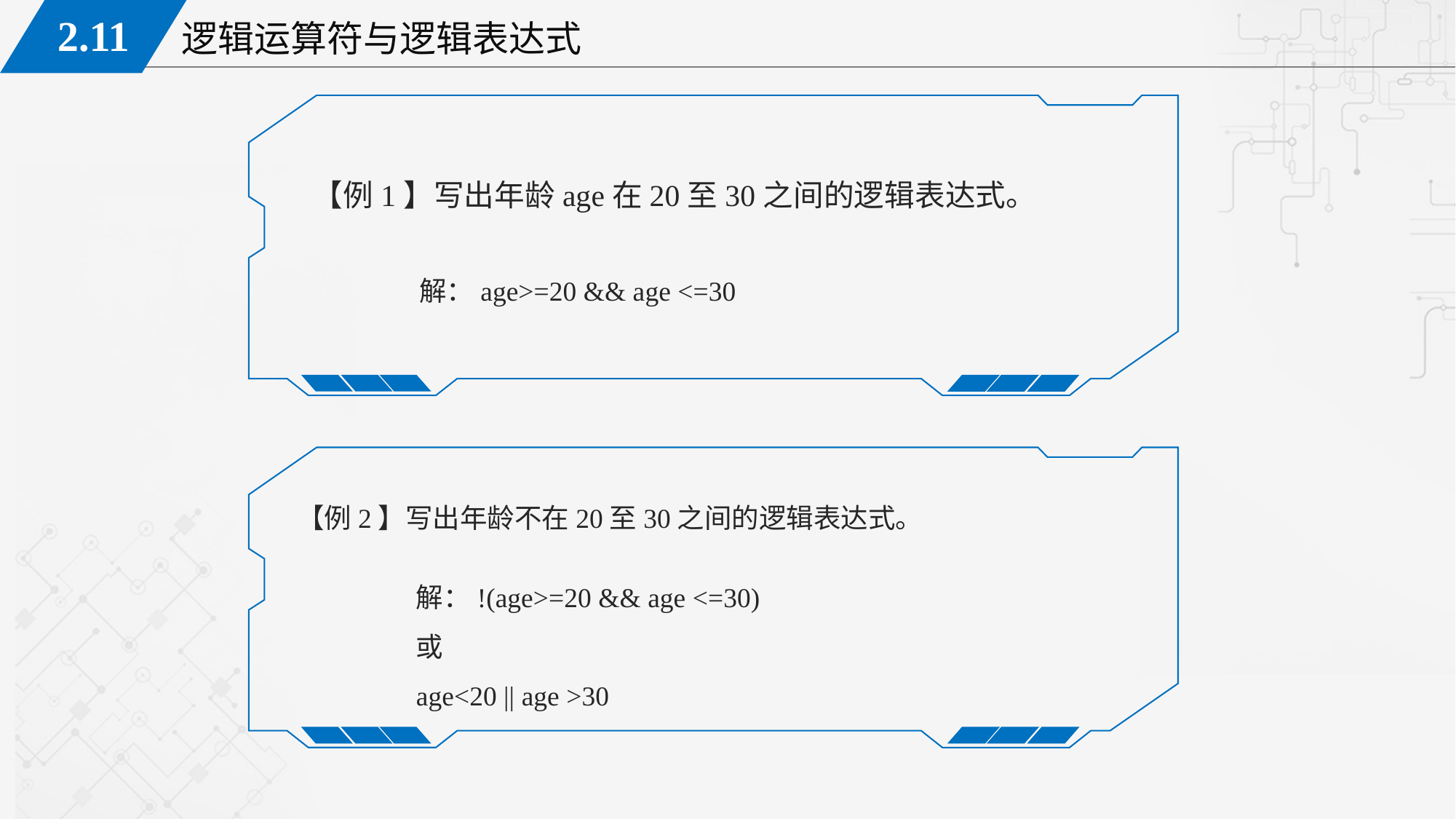

【例1】写出年龄age在20至30之间的逻辑表达式。

解：age>=20 && age <=30

【例2】写出年龄不在20至30之间的逻辑表达式。
解：!(age>=20 && age <=30)
或
age<20 || age >30